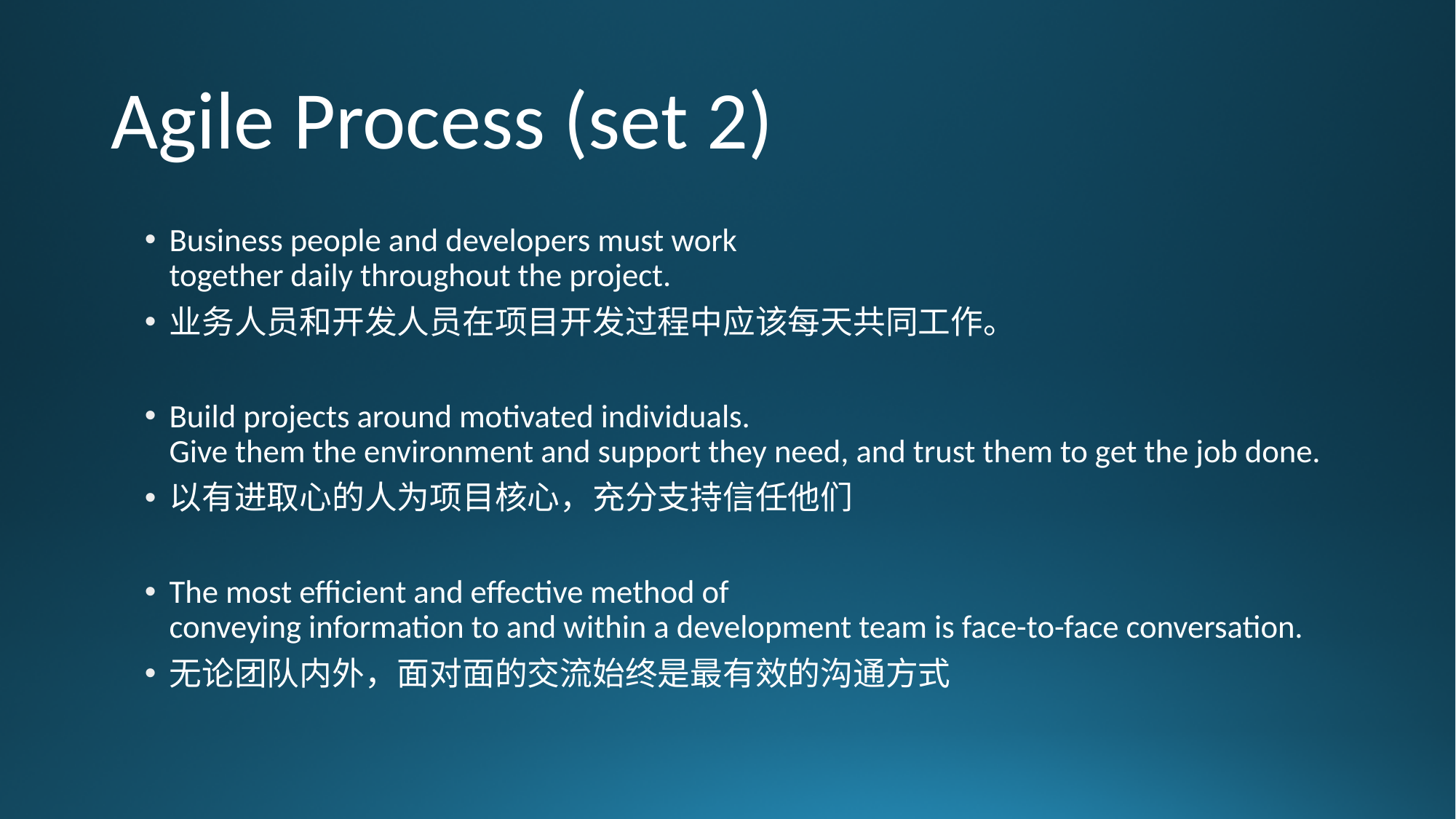

# Agile Process (set 2)
Business people and developers must work
together daily throughout the project.
业务人员和开发人员在项目开发过程中应该每天共同工作。

Build projects around motivated individuals.
Give them the environment and support they need, and trust them to get the job done.
以有进取心的人为项目核心，充分支持信任他们

The most efficient and effective method of
conveying information to and within a development team is face-to-face conversation.
无论团队内外，面对面的交流始终是最有效的沟通方式